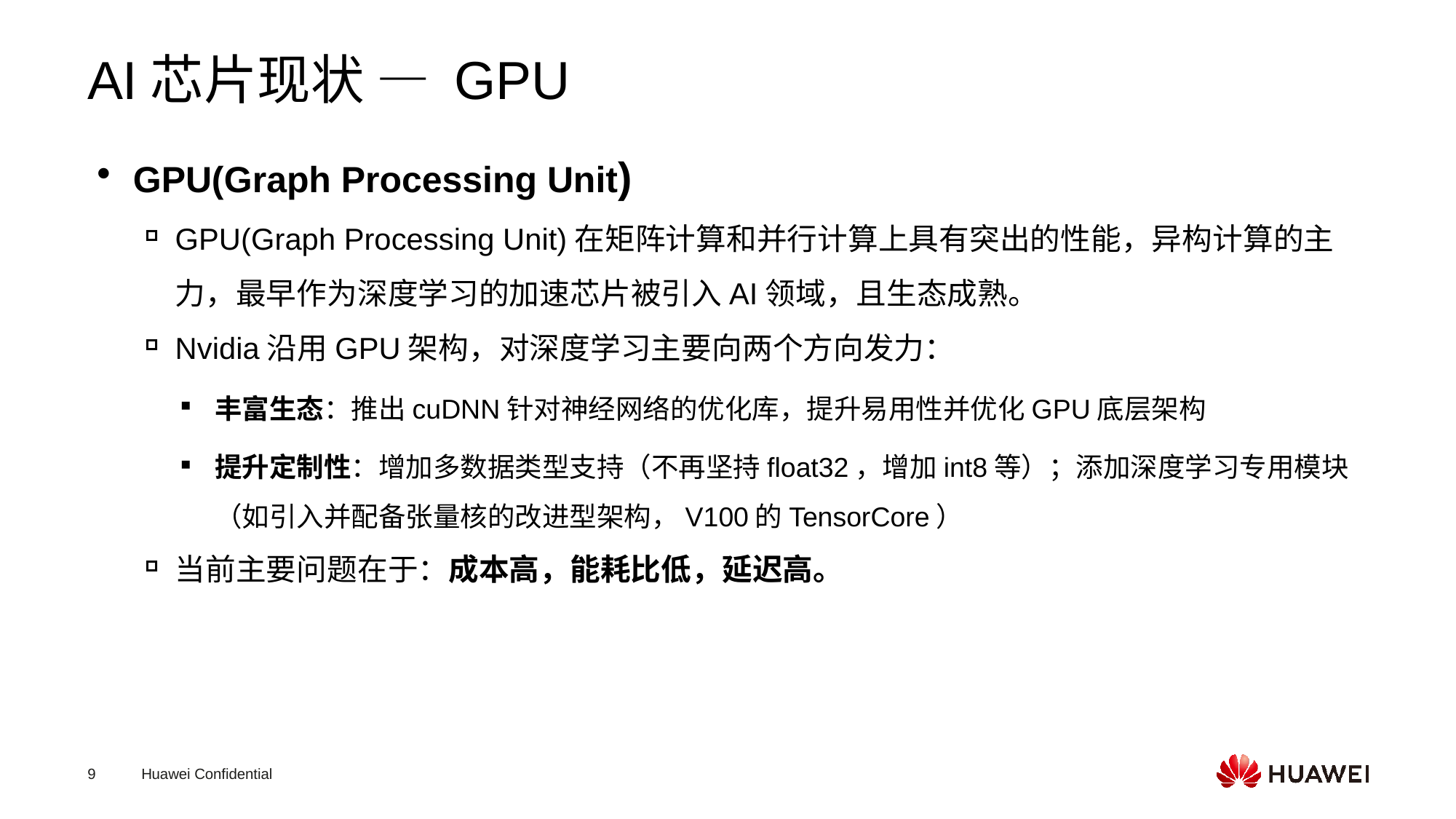

# AI芯片现状 — GPU
GPU(Graph Processing Unit)
GPU(Graph Processing Unit)在矩阵计算和并行计算上具有突出的性能，异构计算的主力，最早作为深度学习的加速芯片被引入AI领域，且生态成熟。
Nvidia沿用GPU架构，对深度学习主要向两个方向发力：
丰富生态：推出cuDNN针对神经网络的优化库，提升易用性并优化GPU底层架构
提升定制性：增加多数据类型支持（不再坚持float32，增加int8等）；添加深度学习专用模块（如引入并配备张量核的改进型架构，V100的TensorCore）
当前主要问题在于：成本高，能耗比低，延迟高。